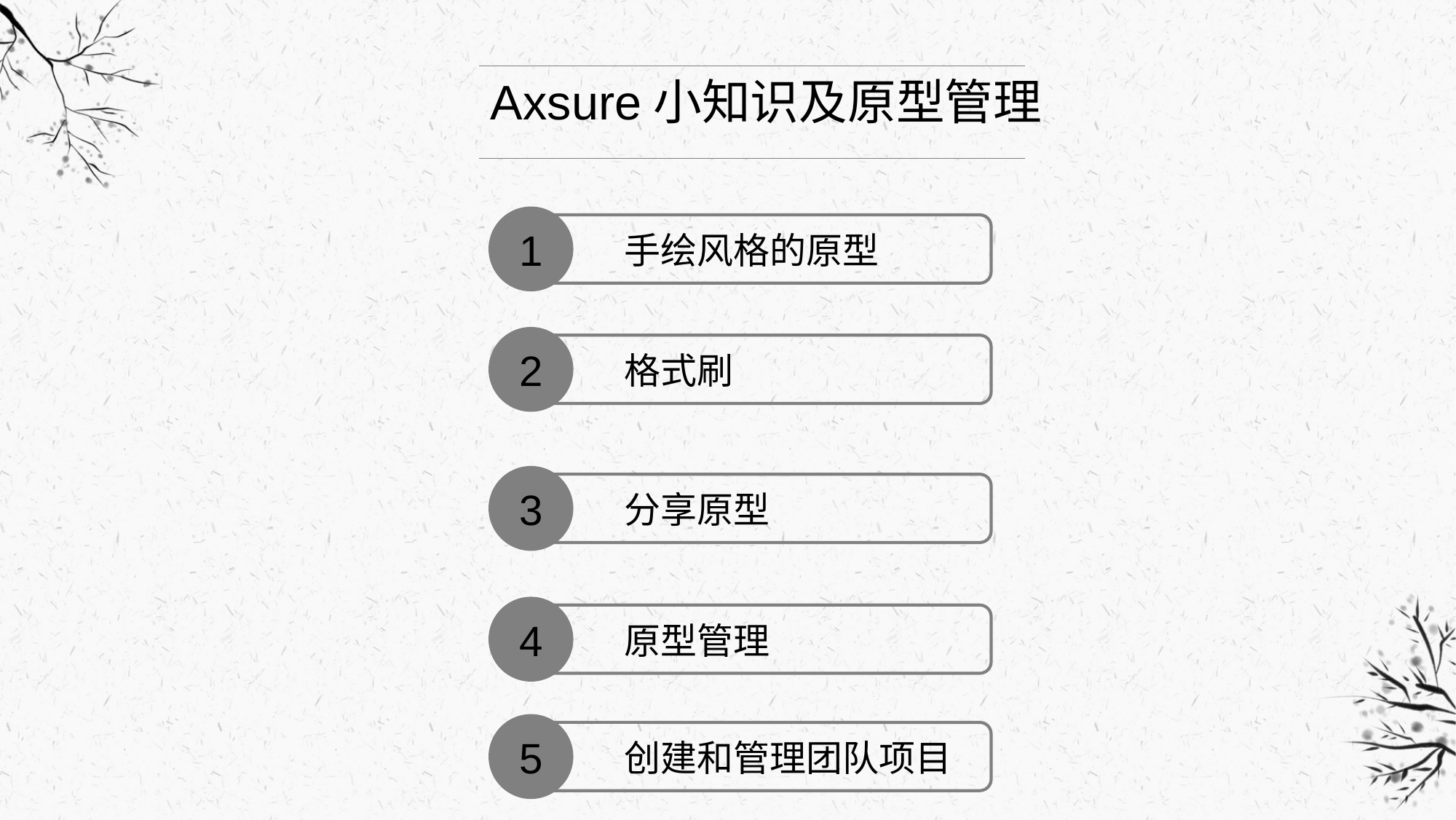

Axsure小知识及原型管理
1

手绘风格的原型
2

格式刷
3

分享原型
4

原型管理
5

创建和管理团队项目